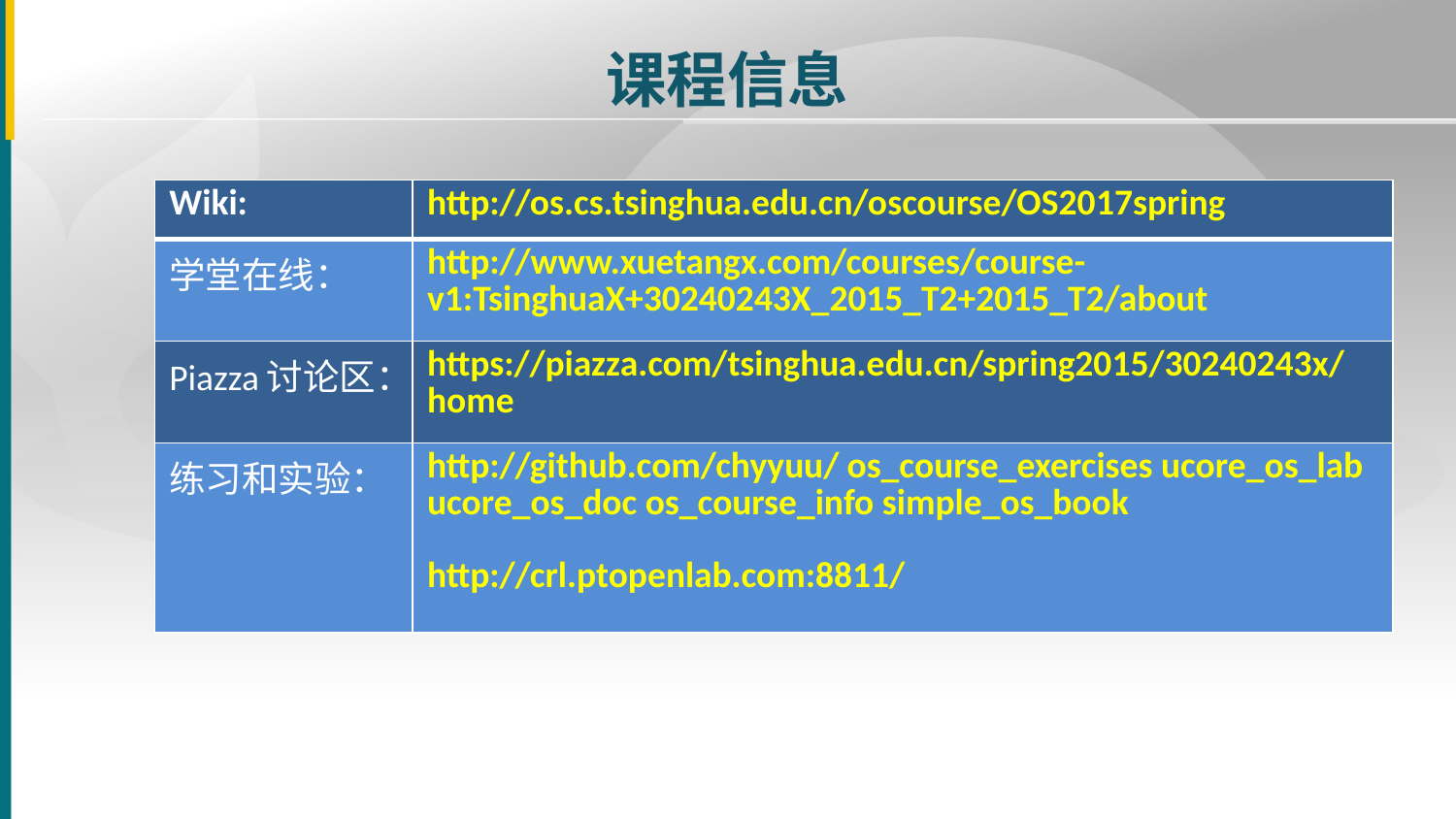

课程信息
| Wiki: | http://os.cs.tsinghua.edu.cn/oscourse/OS2017spring |
| --- | --- |
| 学堂在线： | http://www.xuetangx.com/courses/course-v1:TsinghuaX+30240243X\_2015\_T2+2015\_T2/about |
| Piazza讨论区： | https://piazza.com/tsinghua.edu.cn/spring2015/30240243x/home |
| 练习和实验： | http://github.com/chyyuu/ os\_course\_exercises ucore\_os\_lab ucore\_os\_doc os\_course\_info simple\_os\_book http://crl.ptopenlab.com:8811/ |